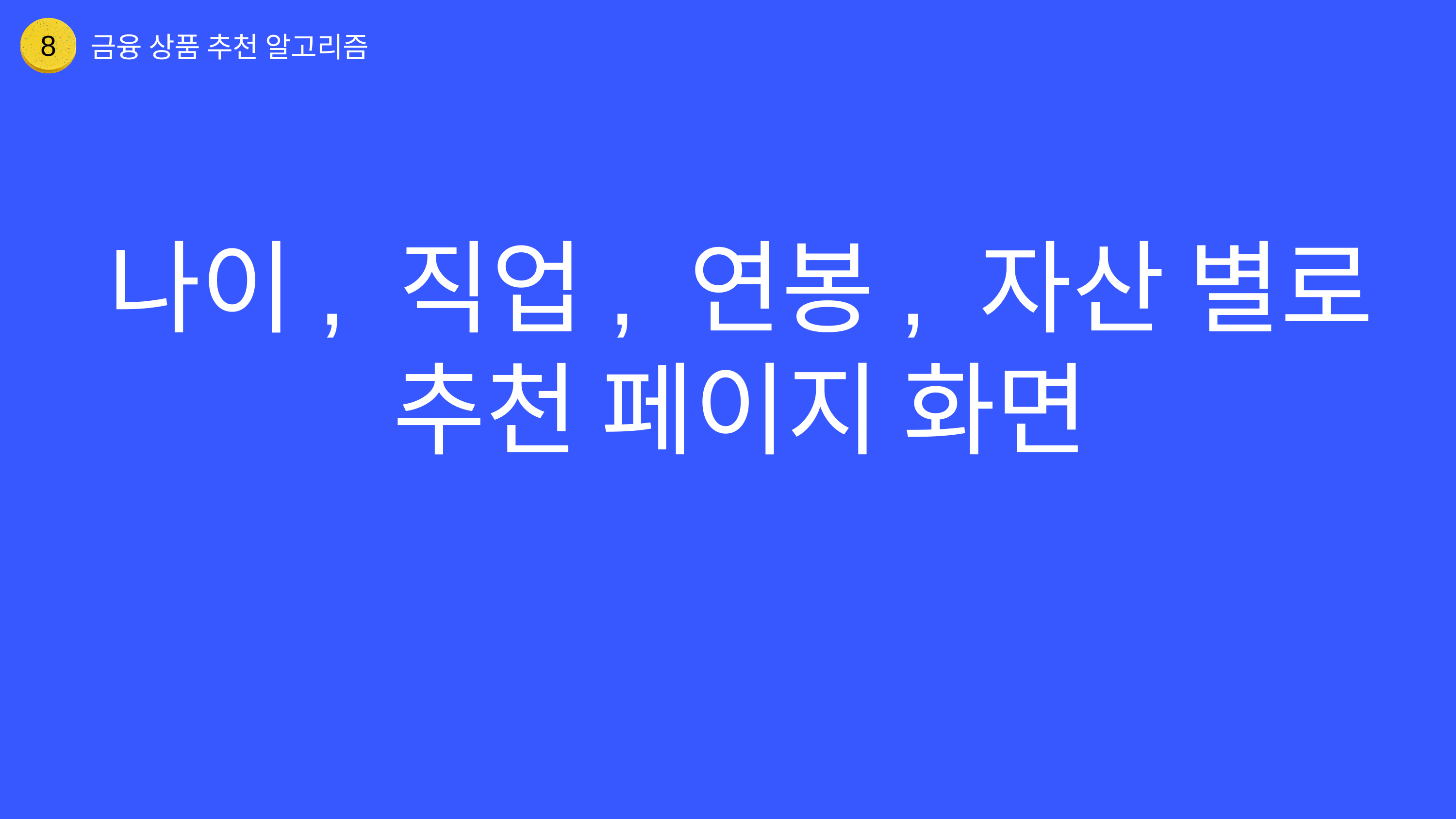

금융 상품 추천 알고리즘
8
나이, 직업, 연봉, 자산 별로 추천 페이지 화면